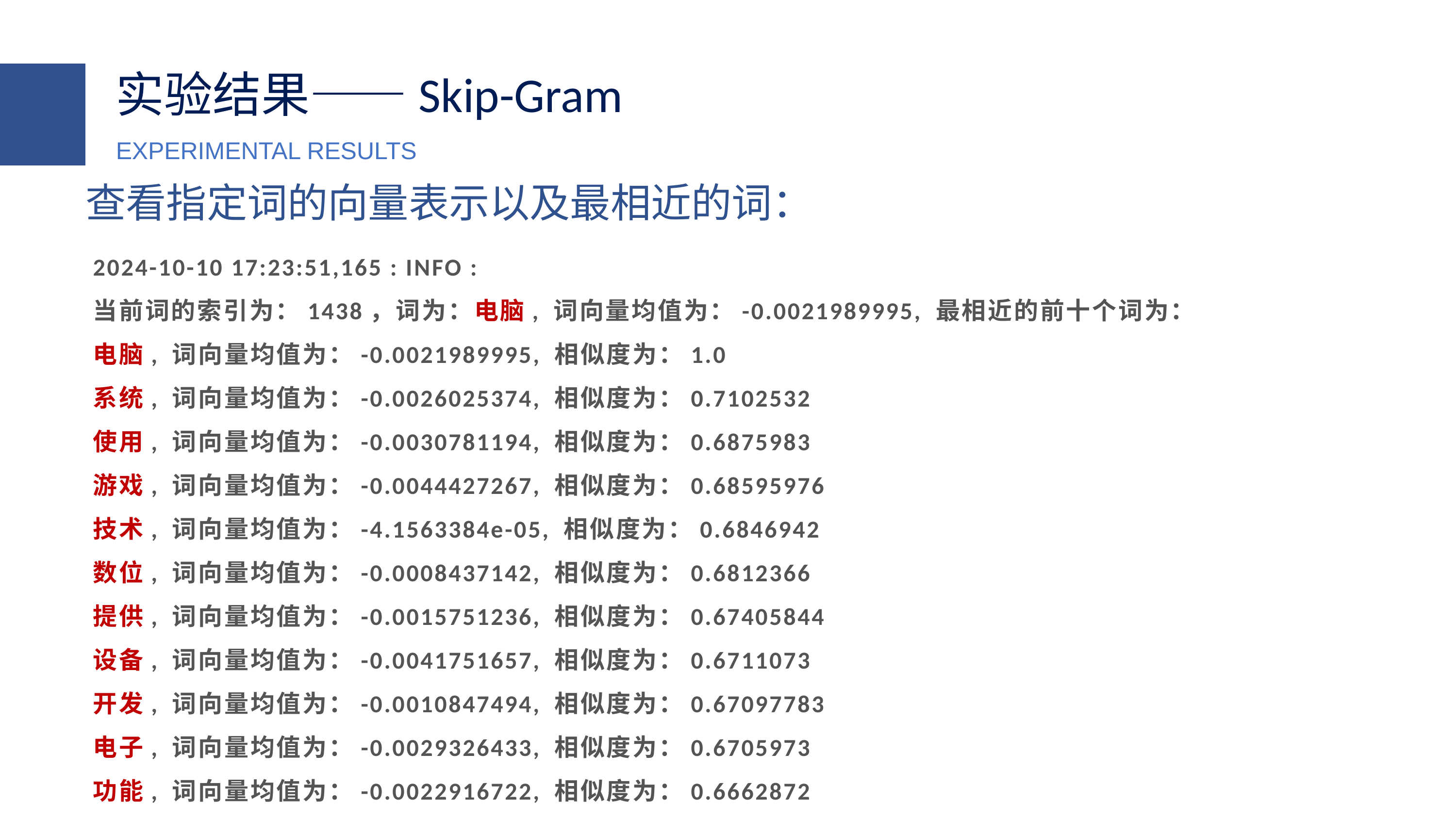

实验结果——Skip-Gram
EXPERIMENTAL RESULTS
查看指定词的向量表示以及最相近的词：

2024-10-10 17:23:51,165 : INFO :
当前词的索引为：1438，词为：电脑, 词向量均值为：-0.0021989995, 最相近的前十个词为：
电脑, 词向量均值为：-0.0021989995, 相似度为：1.0
系统, 词向量均值为：-0.0026025374, 相似度为：0.7102532
使用, 词向量均值为：-0.0030781194, 相似度为：0.6875983
游戏, 词向量均值为：-0.0044427267, 相似度为：0.68595976
技术, 词向量均值为：-4.1563384e-05, 相似度为：0.6846942
数位, 词向量均值为：-0.0008437142, 相似度为：0.6812366
提供, 词向量均值为：-0.0015751236, 相似度为：0.67405844
设备, 词向量均值为：-0.0041751657, 相似度为：0.6711073
开发, 词向量均值为：-0.0010847494, 相似度为：0.67097783
电子, 词向量均值为：-0.0029326433, 相似度为：0.6705973
功能, 词向量均值为：-0.0022916722, 相似度为：0.6662872